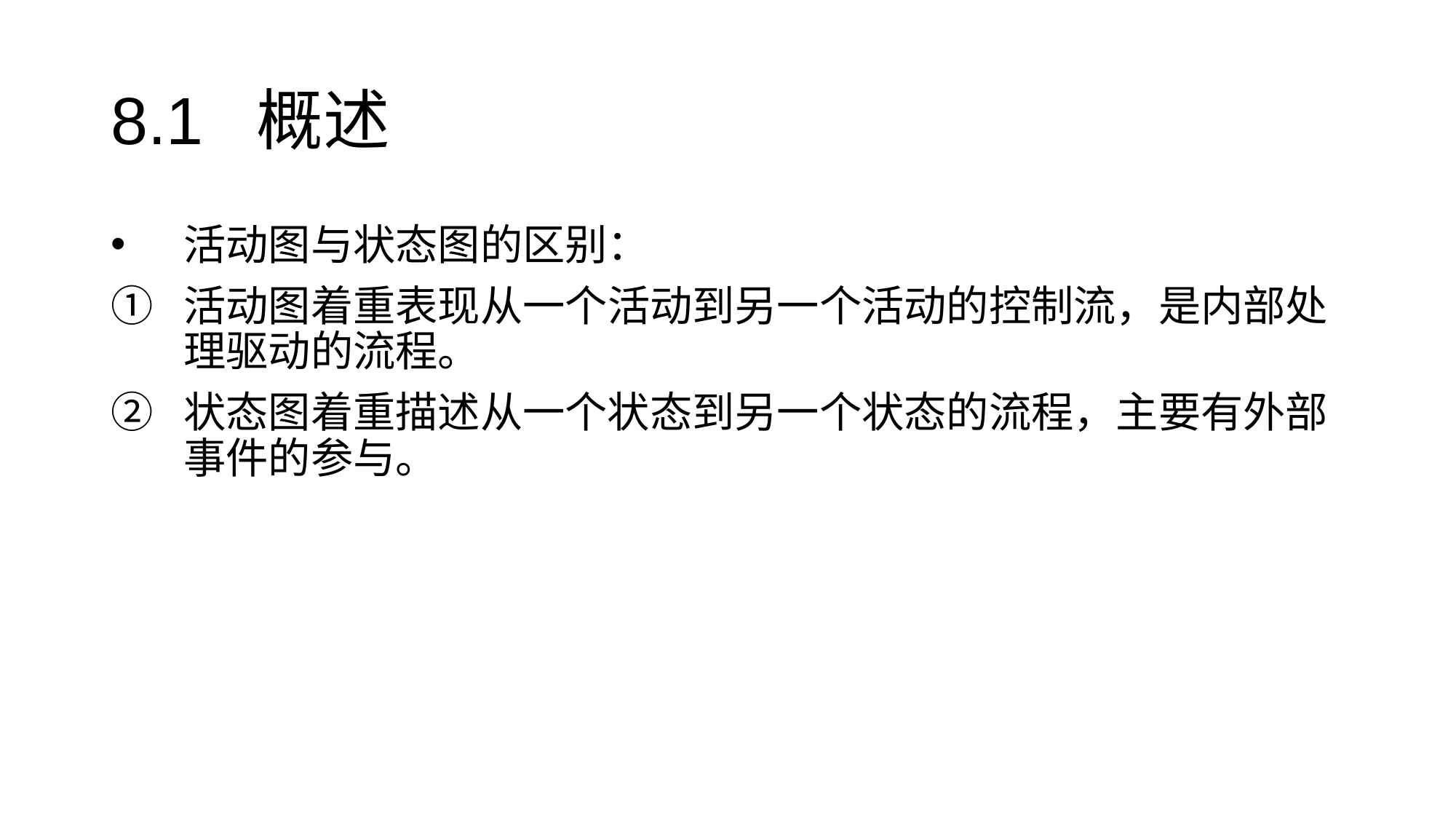

# 8.1  概述
活动图与状态图的区别：
活动图着重表现从一个活动到另一个活动的控制流，是内部处理驱动的流程。
状态图着重描述从一个状态到另一个状态的流程，主要有外部事件的参与。